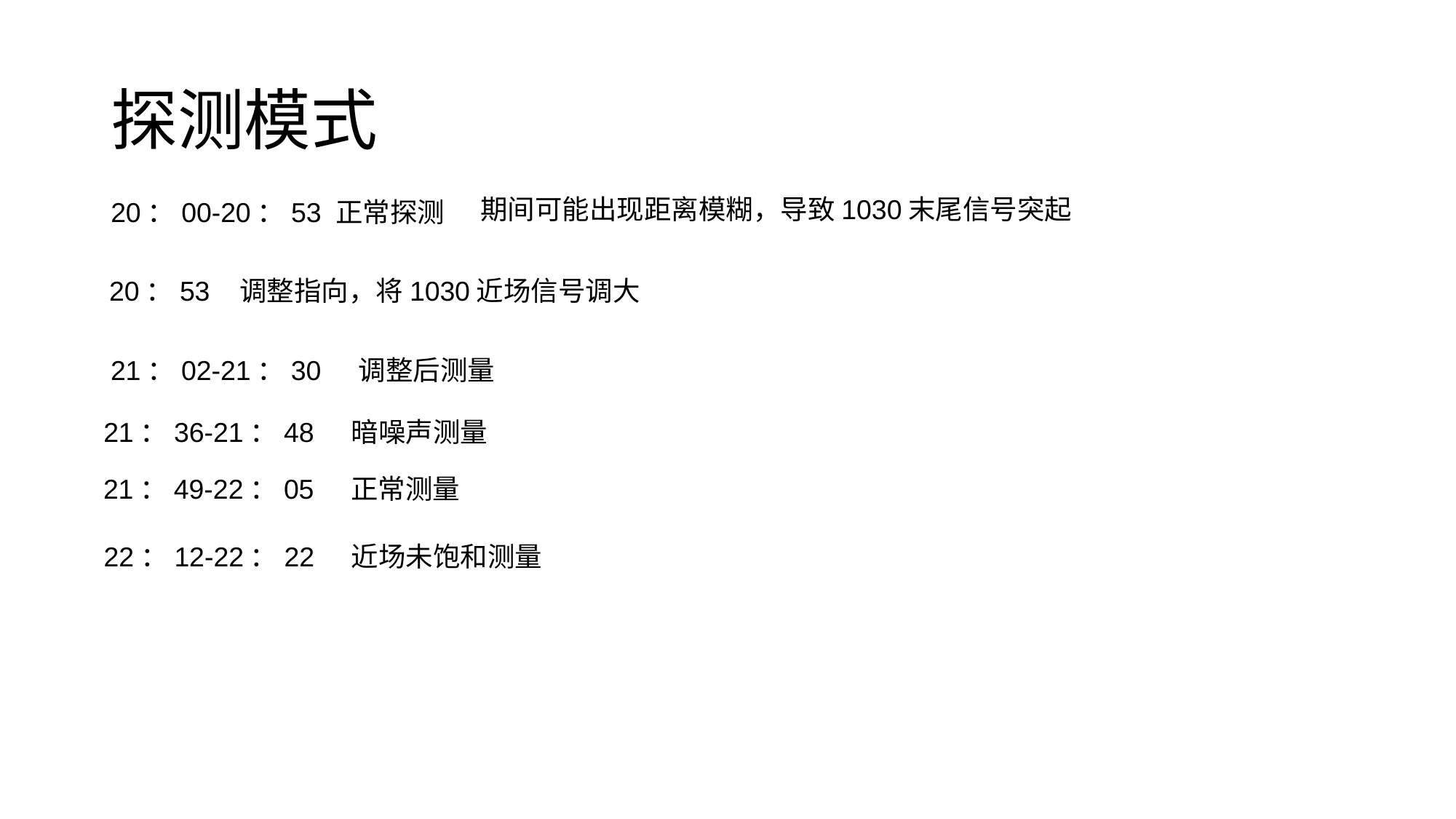

# 探测模式
期间可能出现距离模糊，导致1030末尾信号突起
20：00-20：53 正常探测
20：53   调整指向，将1030近场信号调大
21：02-21：30    调整后测量
21：36-21：48    暗噪声测量
21：49-22：05    正常测量
22：12-22：22    近场未饱和测量